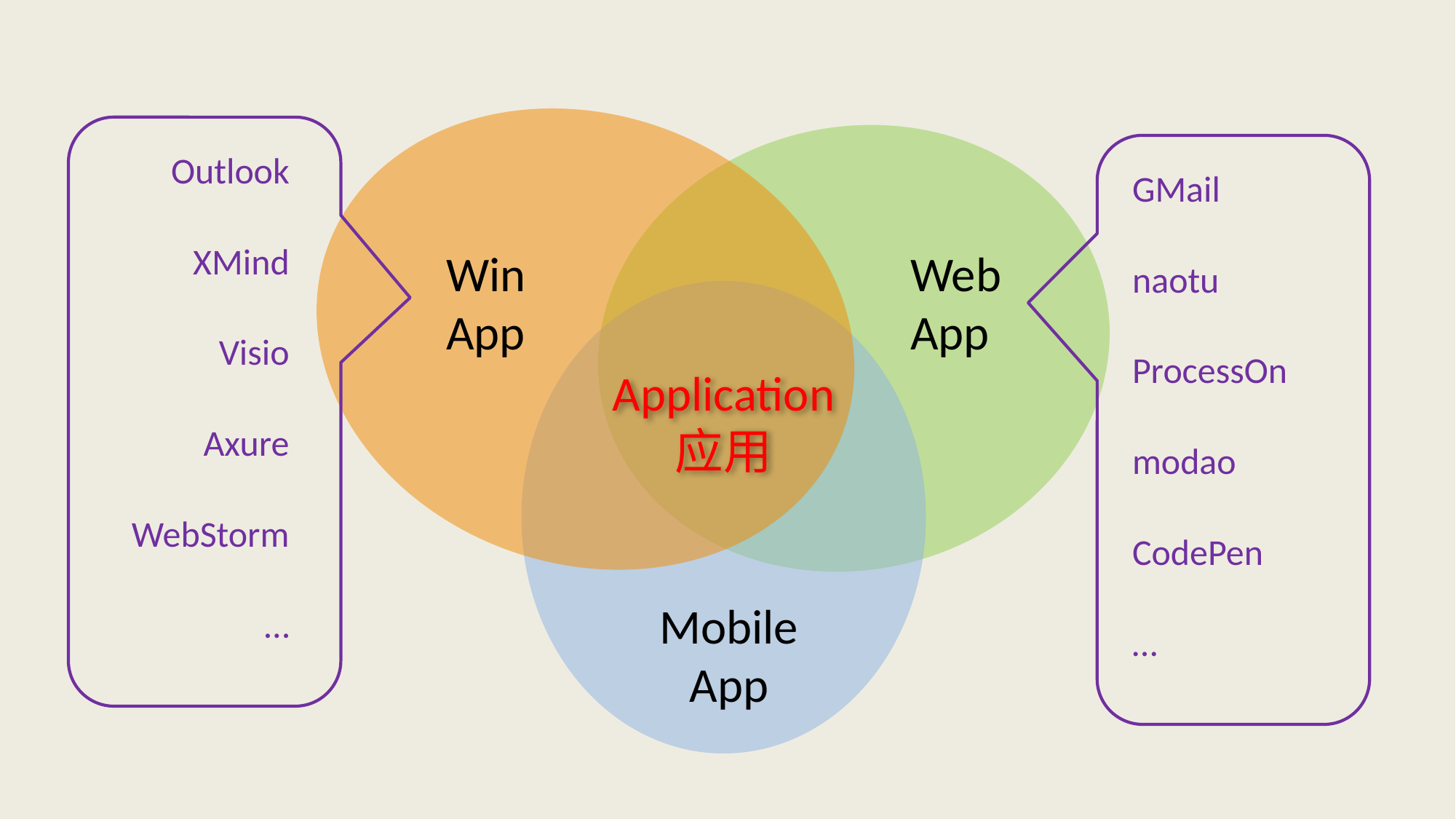

Win
App

Web
App

Outlook
GMail
XMind
naotu

Mobile
App
Visio
ProcessOn
Application
应用
Axure
modao
WebStorm
CodePen
…
…